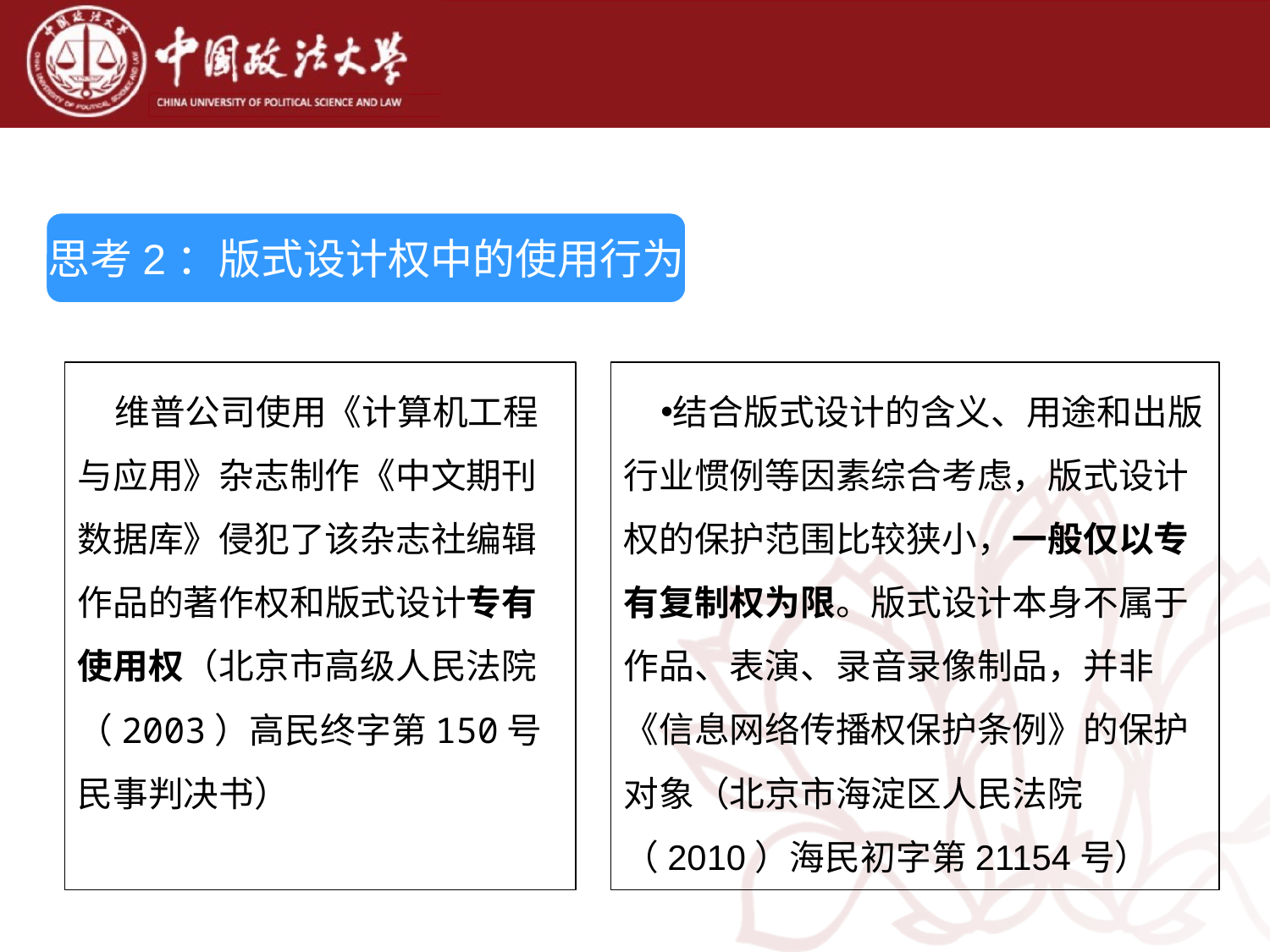

思考2：版式设计权中的使用行为
维普公司使用《计算机工程与应用》杂志制作《中文期刊数据库》侵犯了该杂志社编辑作品的著作权和版式设计专有使用权（北京市高级人民法院（2003）高民终字第150号民事判决书）
结合版式设计的含义、用途和出版行业惯例等因素综合考虑，版式设计权的保护范围比较狭小，一般仅以专有复制权为限。版式设计本身不属于作品、表演、录音录像制品，并非《信息网络传播权保护条例》的保护对象（北京市海淀区人民法院（2010）海民初字第21154号）